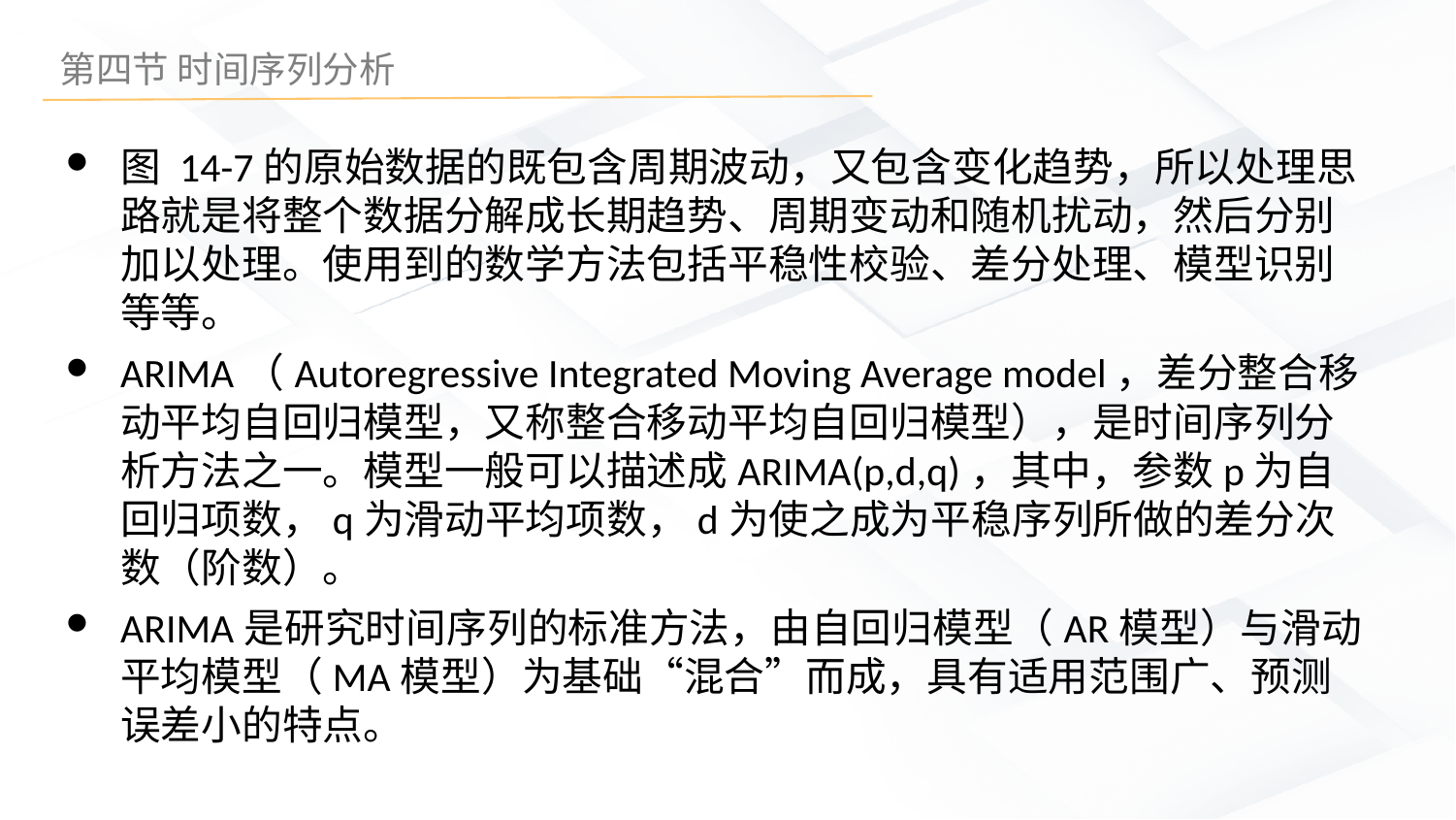

图 14-7的原始数据的既包含周期波动，又包含变化趋势，所以处理思路就是将整个数据分解成长期趋势、周期变动和随机扰动，然后分别加以处理。使用到的数学方法包括平稳性校验、差分处理、模型识别等等。
ARIMA（Autoregressive Integrated Moving Average model，差分整合移动平均自回归模型，又称整合移动平均自回归模型），是时间序列分析方法之一。模型一般可以描述成ARIMA(p,d,q)，其中，参数p为自回归项数，q为滑动平均项数，d为使之成为平稳序列所做的差分次数（阶数）。
ARIMA是研究时间序列的标准方法，由自回归模型（AR模型）与滑动平均模型（MA模型）为基础“混合”而成，具有适用范围广、预测误差小的特点。